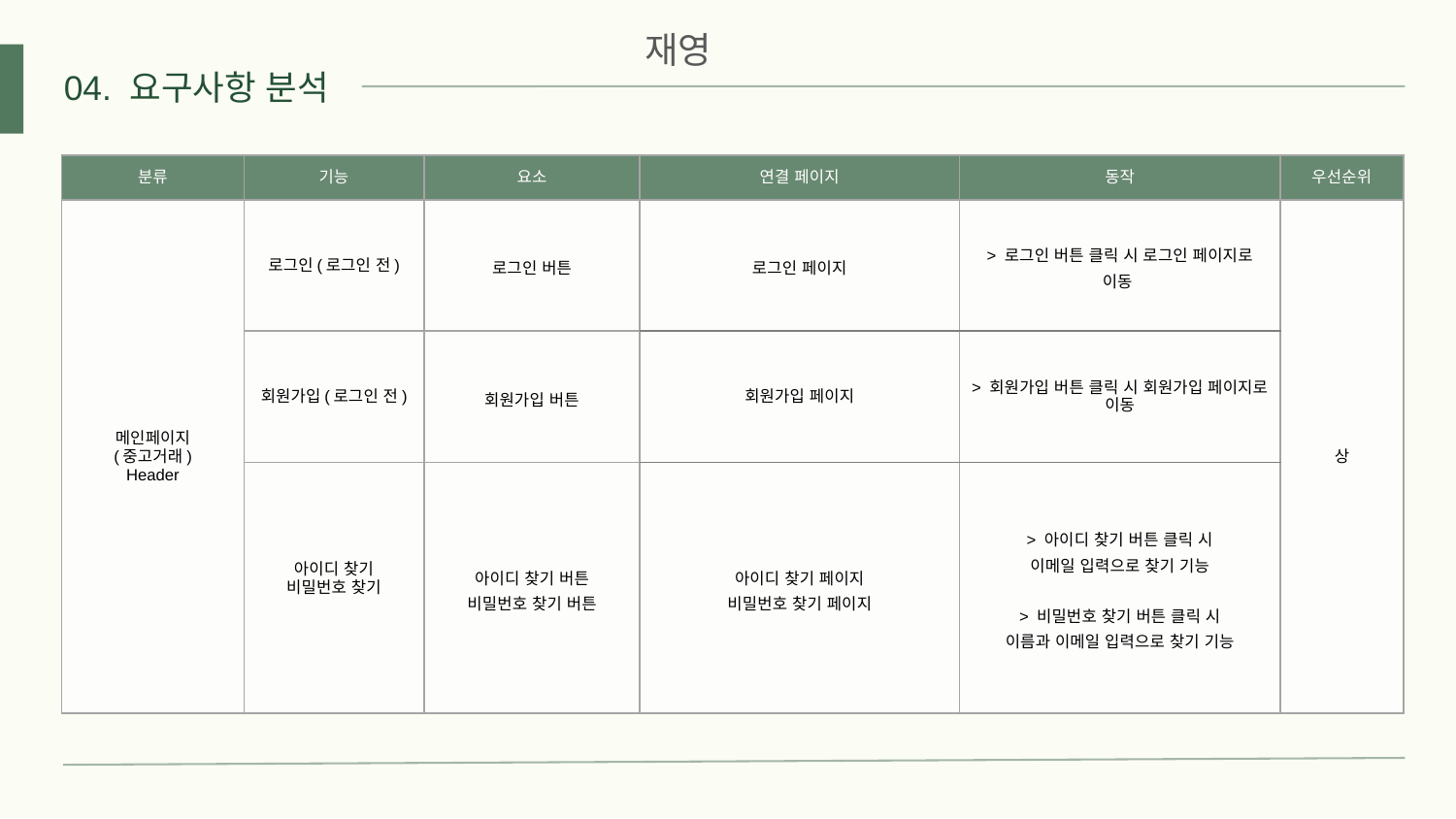

재영

04. 요구사항 분석
| 분류 | 기능 | 요소 | 연결 페이지 | 동작 | 우선순위 |
| --- | --- | --- | --- | --- | --- |
| 메인페이지 (중고거래) Header | 로그인(로그인 전) | 로그인 버튼 | 로그인 페이지 | > 로그인 버튼 클릭 시 로그인 페이지로 이동 | 상 |
|  | 회원가입(로그인 전) | 회원가입 버튼 | 회원가입 페이지 | > 회원가입 버튼 클릭 시 회원가입 페이지로 이동 |  |
|  | 아이디 찾기 비밀번호 찾기 | 아이디 찾기 버튼 비밀번호 찾기 버튼 | 아이디 찾기 페이지 비밀번호 찾기 페이지 | > 아이디 찾기 버튼 클릭 시 이메일 입력으로 찾기 기능 > 비밀번호 찾기 버튼 클릭 시 이름과 이메일 입력으로 찾기 기능 |  |